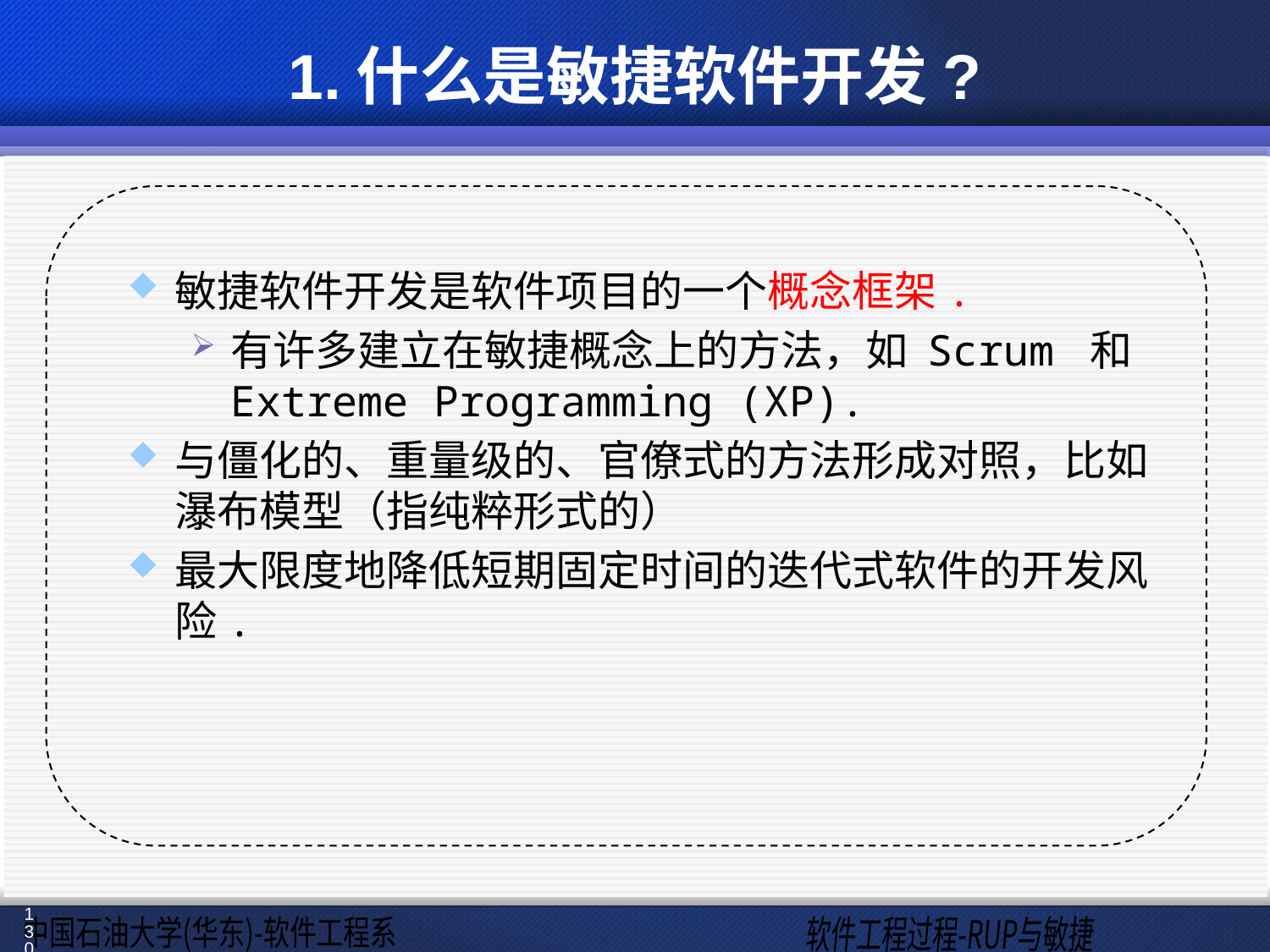

# 1.什么是敏捷软件开发?

敏捷软件开发是软件项目的一个概念框架.
有许多建立在敏捷概念上的方法，如 Scrum 和 Extreme Programming (XP).
与僵化的、重量级的、官僚式的方法形成对照，比如瀑布模型（指纯粹形式的）
最大限度地降低短期固定时间的迭代式软件的开发风险.

130